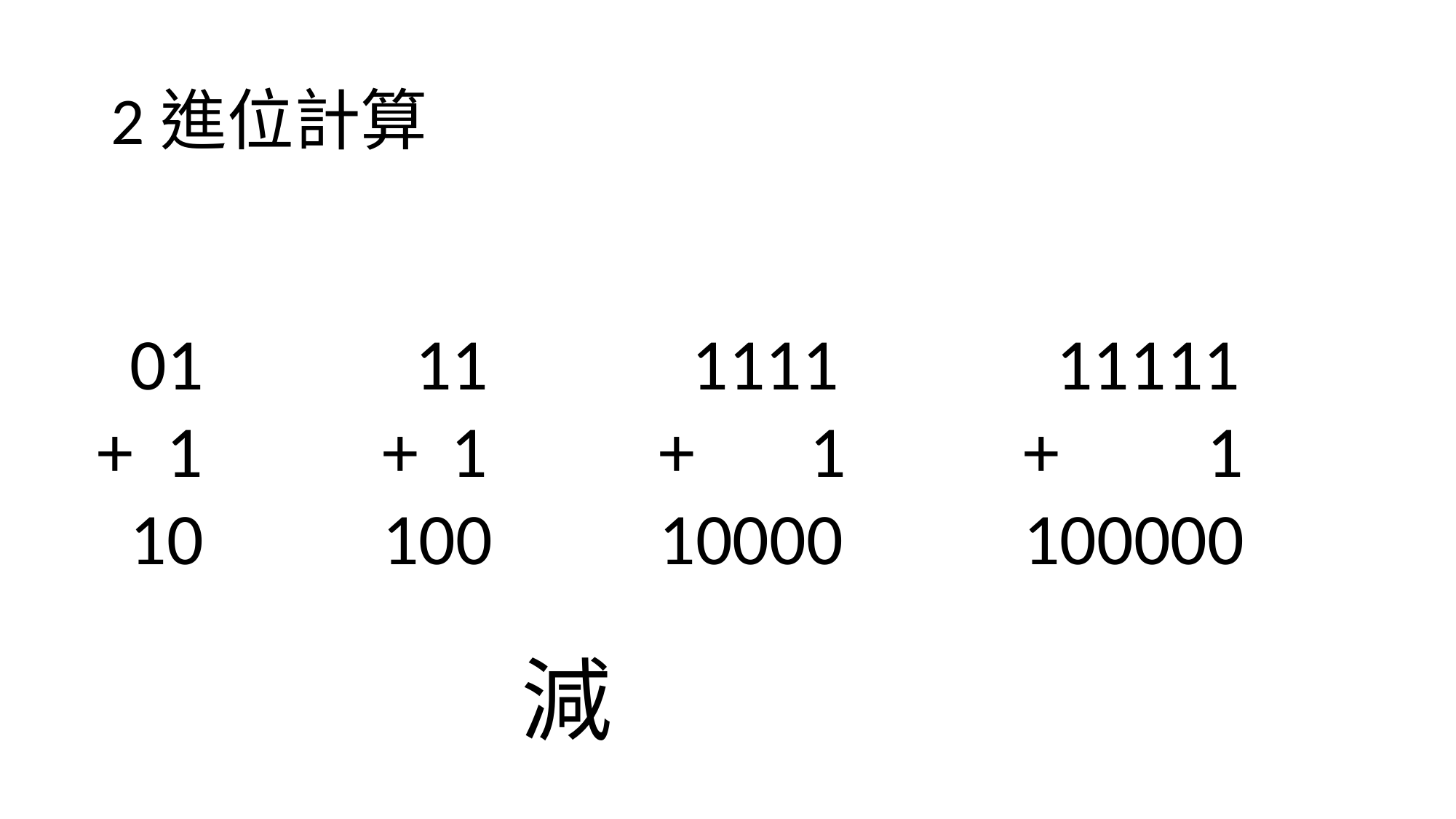

# 2進位計算
  01
+  1
  10
  11
+  1
100

  1111
+       1
10000
  11111
+         1
100000
減